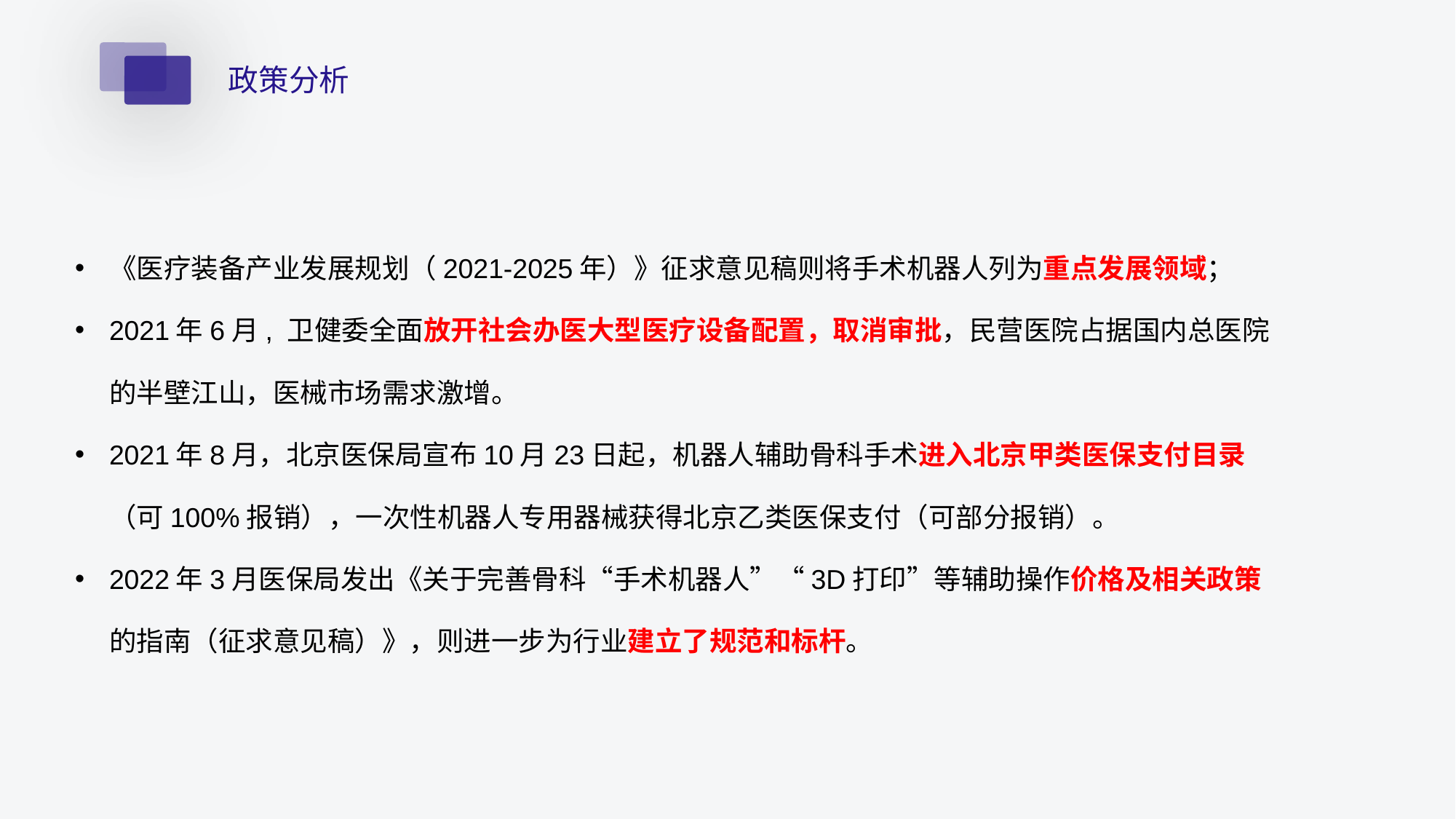

政策分析
《医疗装备产业发展规划（2021-2025年）》征求意见稿则将手术机器人列为重点发展领域；
2021年6月, 卫健委全面放开社会办医大型医疗设备配置，取消审批，民营医院占据国内总医院的半壁江山，医械市场需求激增。
2021年8月，北京医保局宣布10月23日起，机器人辅助骨科手术进入北京甲类医保支付目录（可100%报销），一次性机器人专用器械获得北京乙类医保支付（可部分报销）。
2022年3月医保局发出《关于完善骨科“手术机器人”“3D打印”等辅助操作价格及相关政策的指南（征求意见稿）》，则进一步为行业建立了规范和标杆。